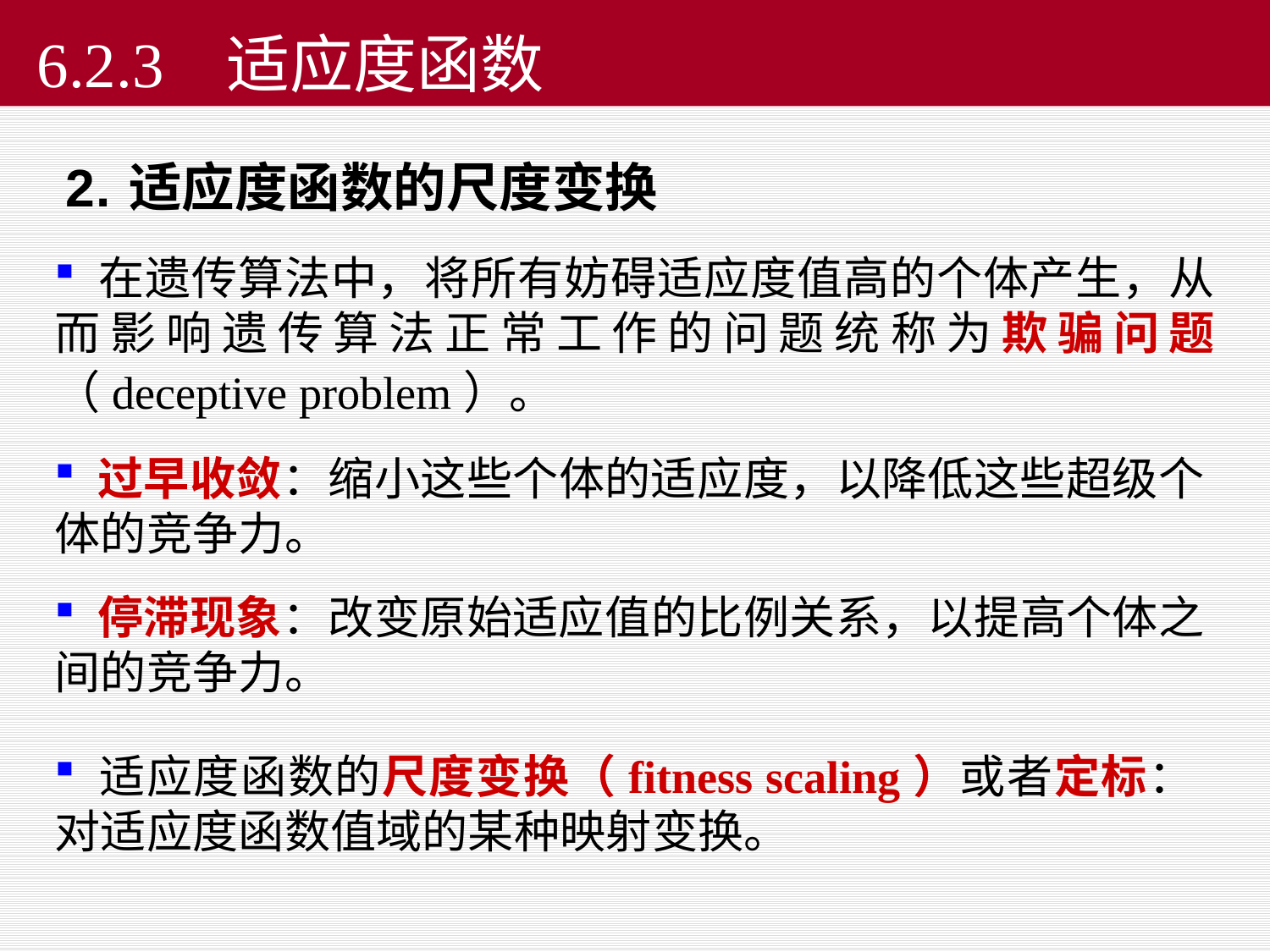

6.2.3   适应度函数
适应度函数的尺度变换
 在遗传算法中，将所有妨碍适应度值高的个体产生，从而影响遗传算法正常工作的问题统称为欺骗问题（deceptive problem）。
 过早收敛：缩小这些个体的适应度，以降低这些超级个体的竞争力。

 停滞现象：改变原始适应值的比例关系，以提高个体之间的竞争力。
 适应度函数的尺度变换（fitness scaling）或者定标：对适应度函数值域的某种映射变换。
48